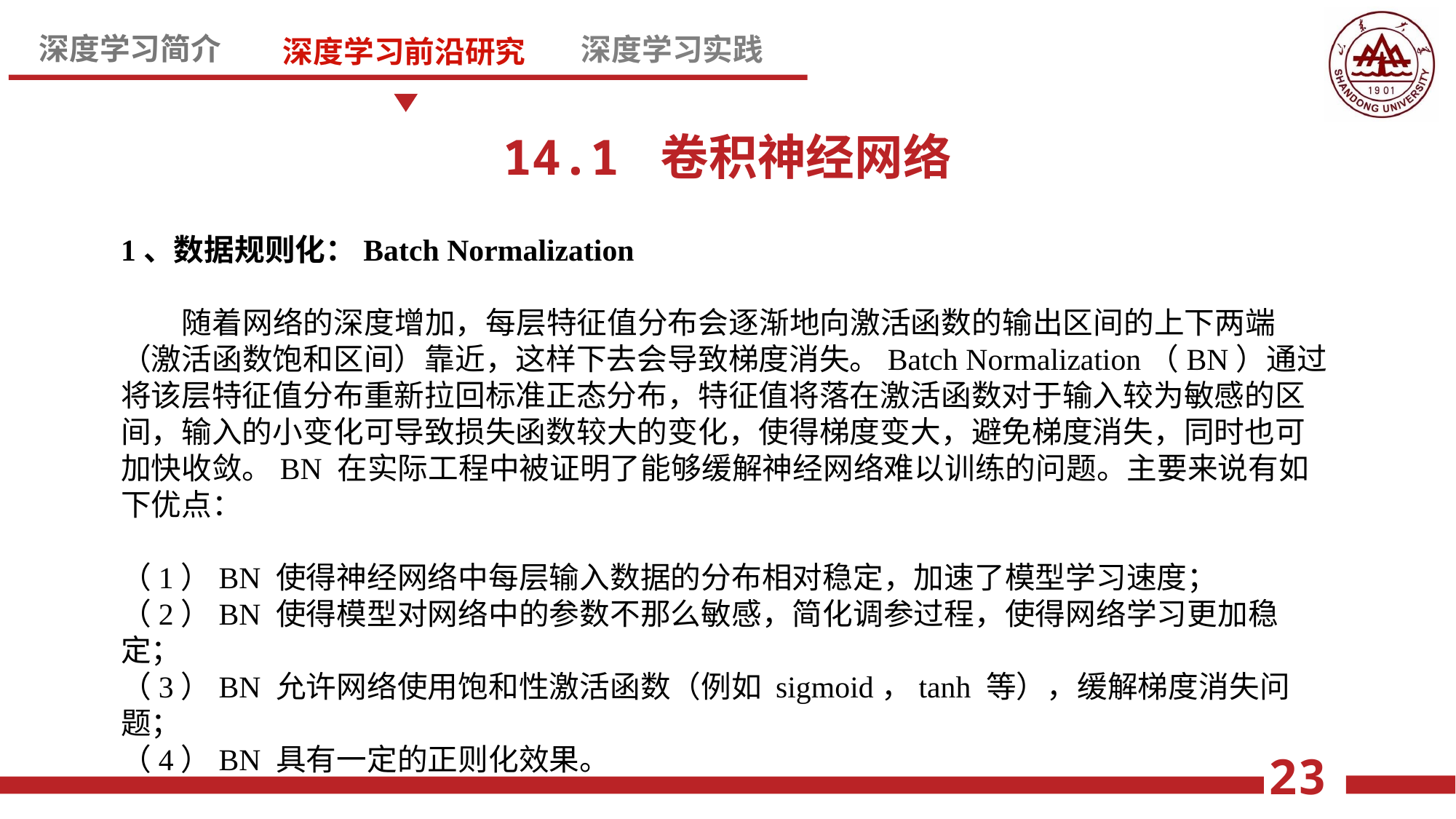

14.1 卷积神经网络
1、数据规则化：Batch Normalization

        随着网络的深度增加，每层特征值分布会逐渐地向激活函数的输出区间的上下两端（激活函数饱和区间）靠近，这样下去会导致梯度消失。Batch Normalization（BN）通过将该层特征值分布重新拉回标准正态分布，特征值将落在激活函数对于输入较为敏感的区间，输入的小变化可导致损失函数较大的变化，使得梯度变大，避免梯度消失，同时也可加快收敛。BN 在实际工程中被证明了能够缓解神经网络难以训练的问题。主要来说有如下优点：

（1）BN 使得神经网络中每层输入数据的分布相对稳定，加速了模型学习速度；
（2）BN 使得模型对网络中的参数不那么敏感，简化调参过程，使得网络学习更加稳定；
（3）BN 允许网络使用饱和性激活函数（例如 sigmoid，tanh 等），缓解梯度消失问题；
（4）BN 具有一定的正则化效果。